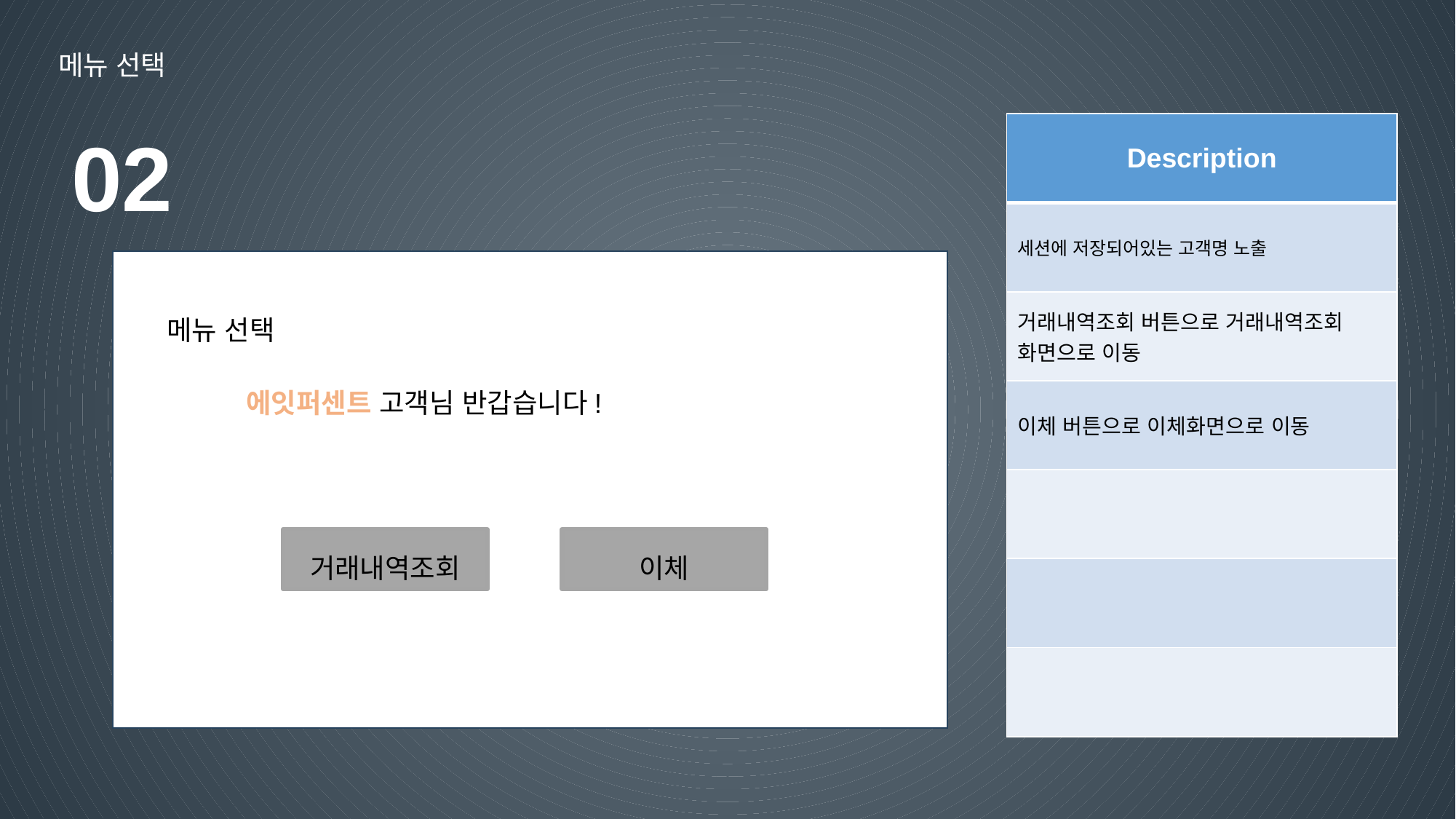

메뉴 선택
02
| Description |
| --- |
| 세션에 저장되어있는 고객명 노출 |
| 거래내역조회 버튼으로 거래내역조회 화면으로 이동 |
| 이체 버튼으로 이체화면으로 이동 |
|  |
|  |
|  |

메뉴 선택
에잇퍼센트 고객님 반갑습니다!
거래내역조회
이체